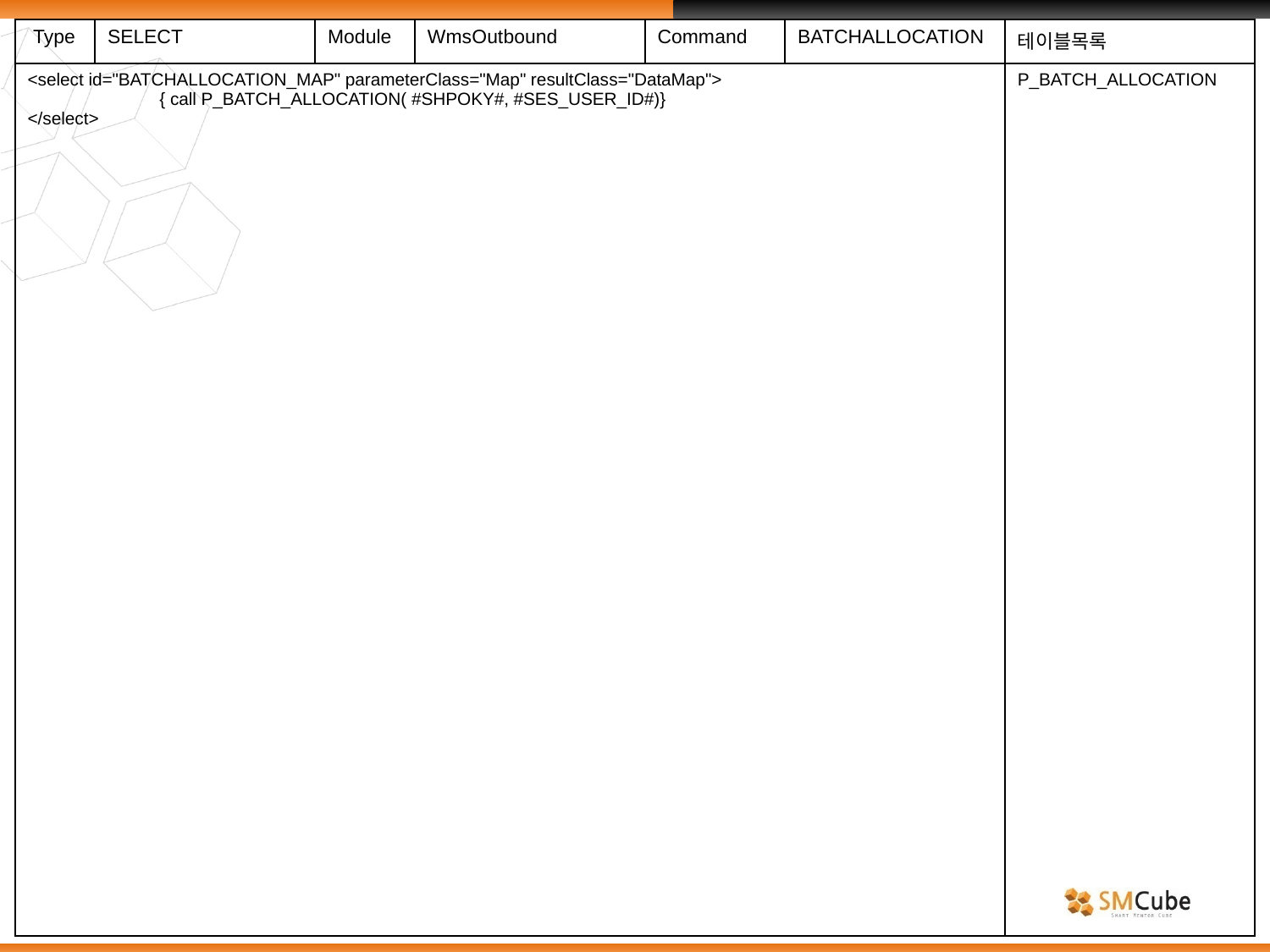

| Type | SELECT | Module | WmsOutbound | Command | BATCHALLOCATION | 테이블목록 |
| --- | --- | --- | --- | --- | --- | --- |
| <select id="BATCHALLOCATION\_MAP" parameterClass="Map" resultClass="DataMap"> { call P\_BATCH\_ALLOCATION( #SHPOKY#, #SES\_USER\_ID#)} </select> |  |  |  |  |  | P\_BATCH\_ALLOCATION |